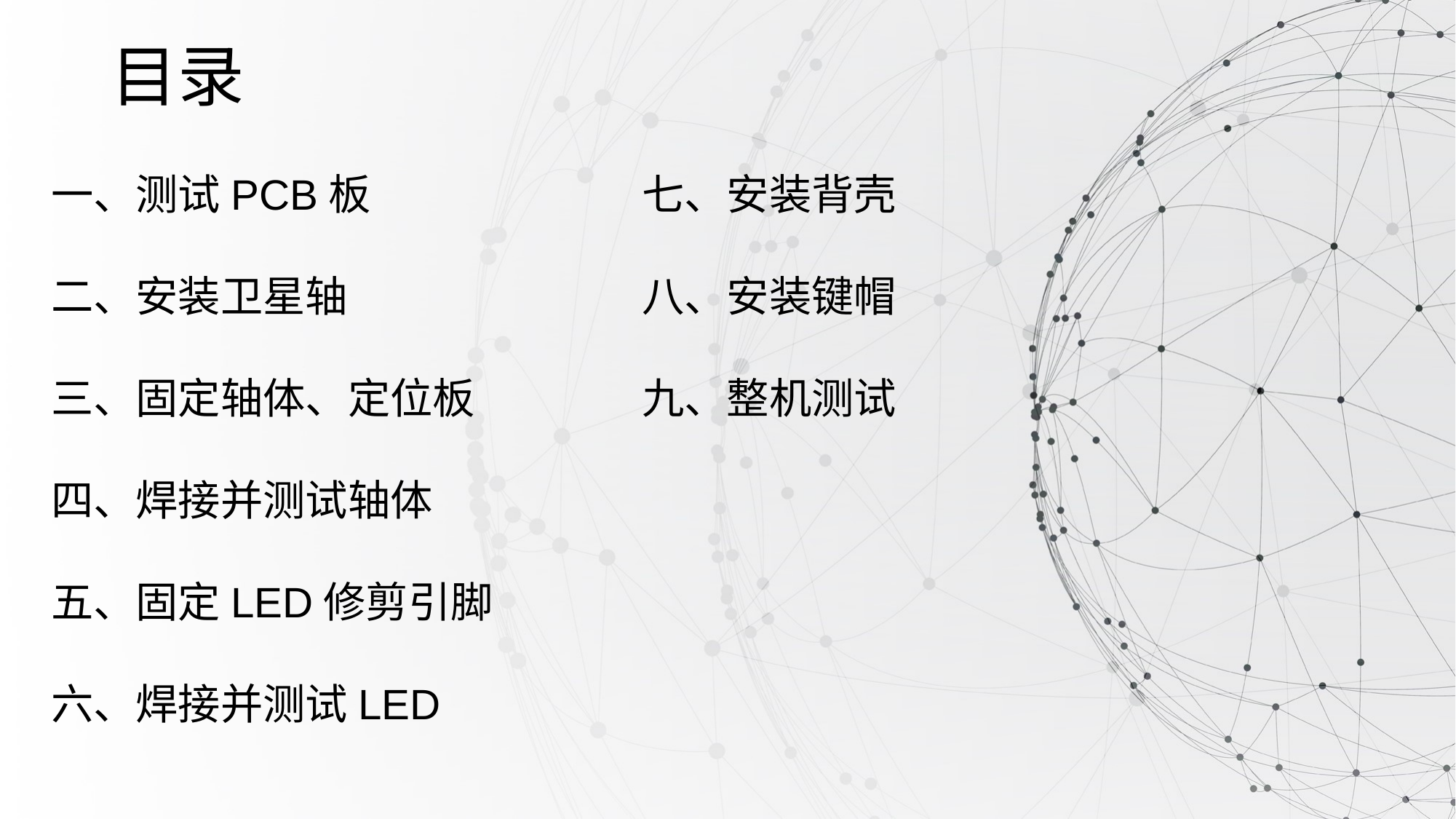

# 目录
一、测试PCB板
二、安装卫星轴
三、固定轴体、定位板
四、焊接并测试轴体
五、固定LED修剪引脚
六、焊接并测试LED
七、安装背壳
八、安装键帽
九、整机测试